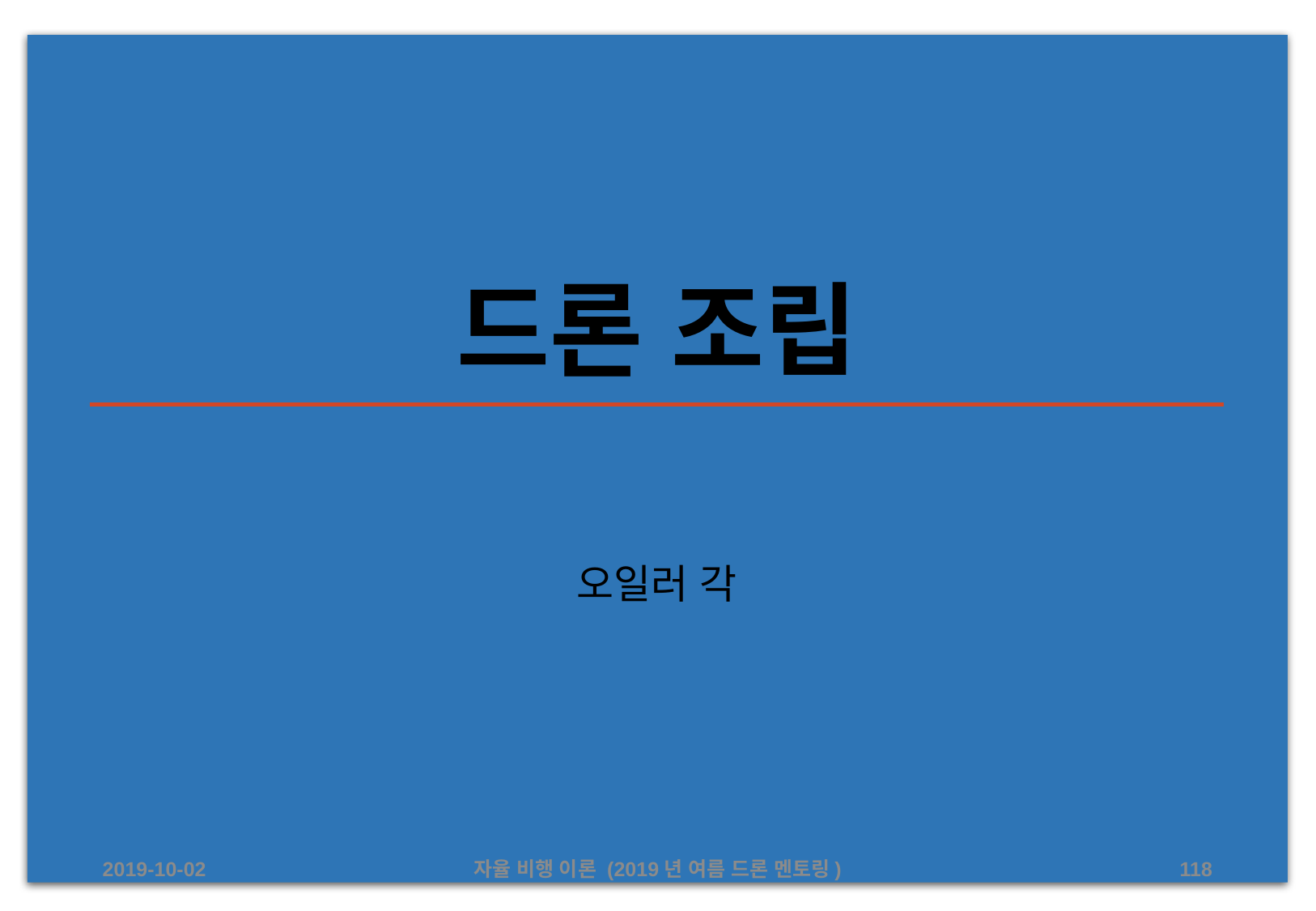

# 드론 조립
오일러 각

2019-10-02
자율 비행 이론 (2019년 여름 드론 멘토링)
118